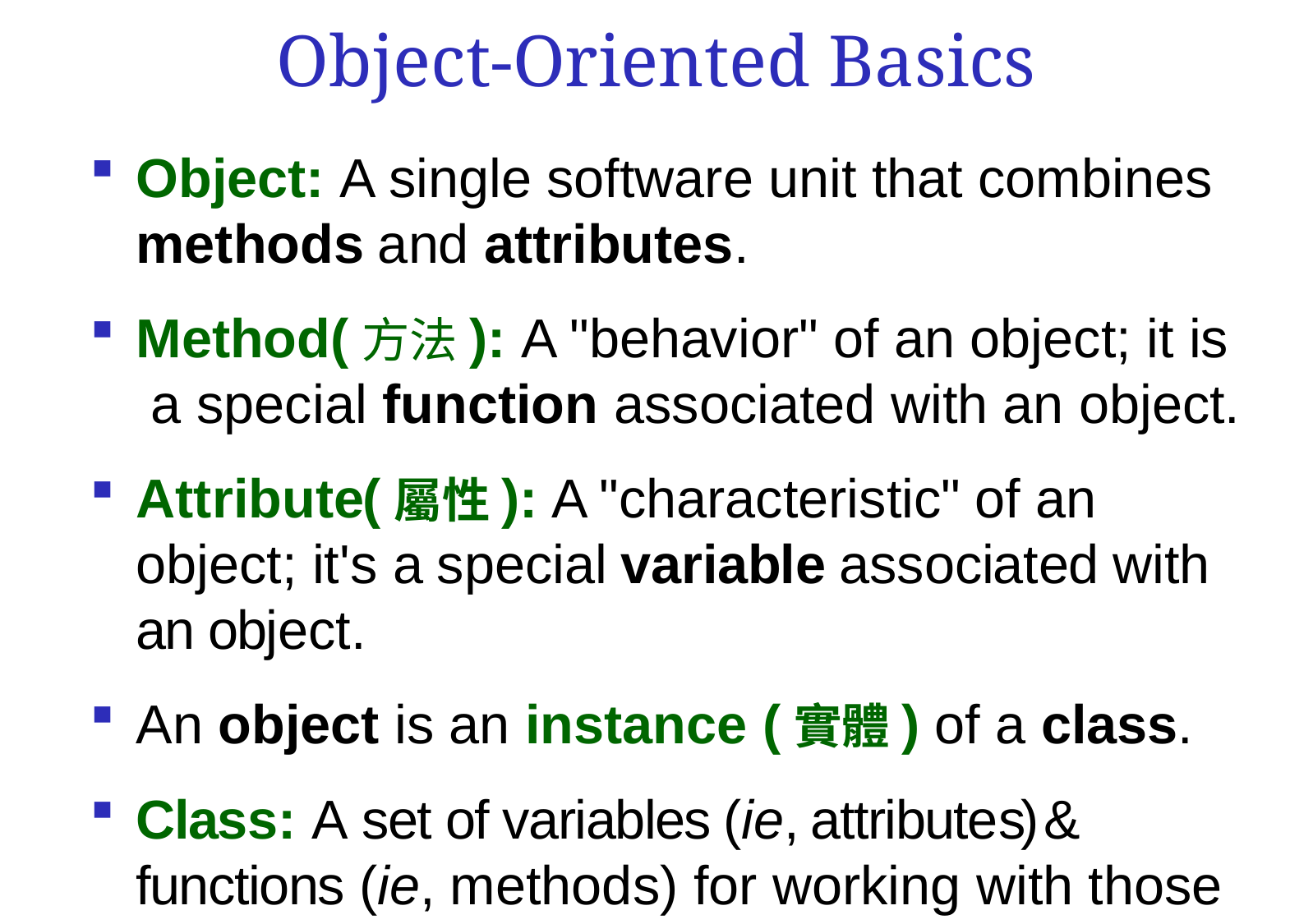

# Object-Oriented Basics
Object: A single software unit that combines methods and attributes.
Method(方法): A "behavior" of an object; it is
 a special function associated with an object.
Attribute(屬性): A "characteristic" of an object; it's a special variable associated with an object.
An object is an instance (實體) of a class.
Class: A set of variables (ie, attributes) & functions (ie, methods) for working with those variables.